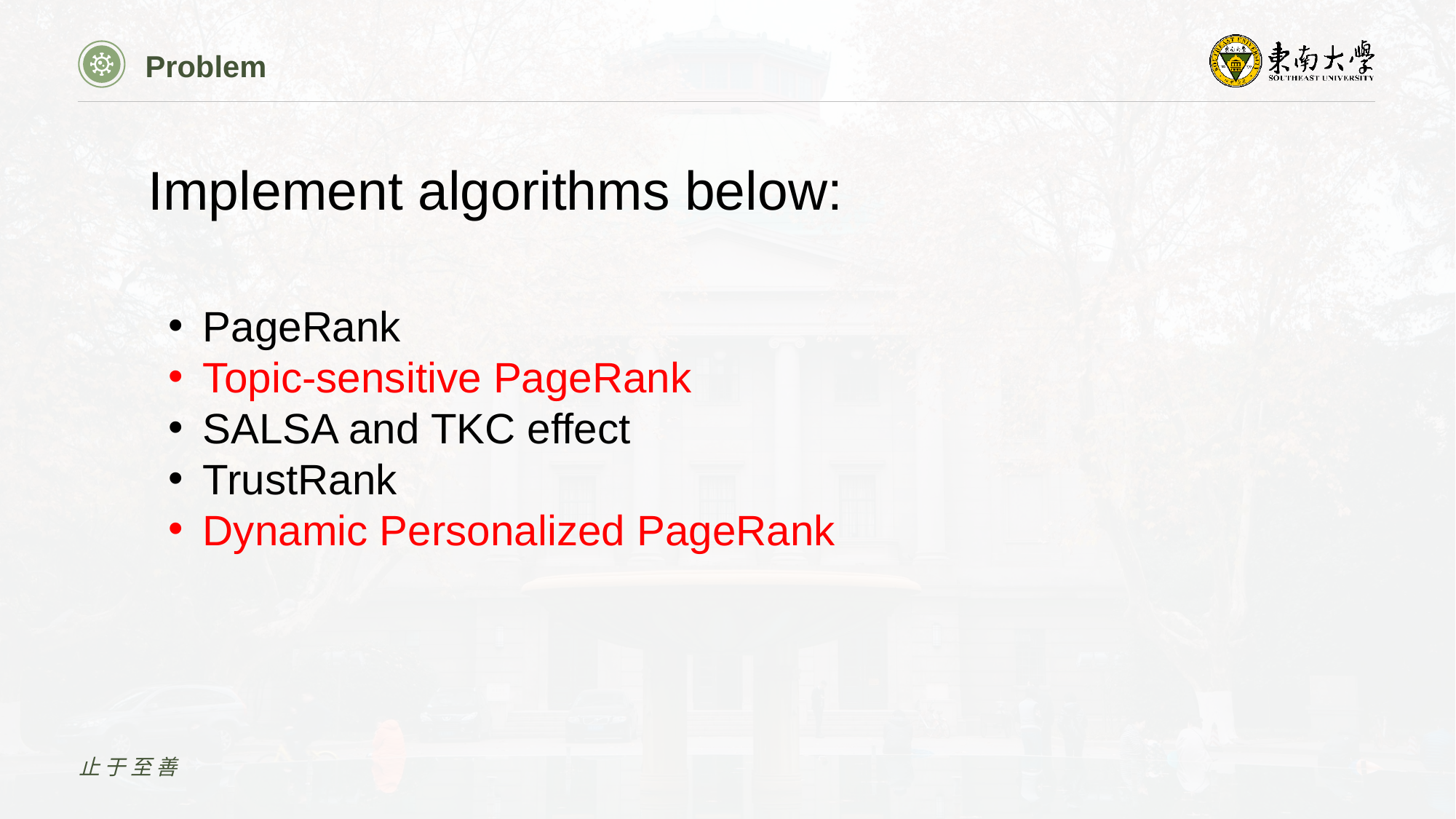

Problem
Implement algorithms below:
PageRank
Topic-sensitive PageRank
SALSA and TKC effect
TrustRank
Dynamic Personalized PageRank
止于至善
6